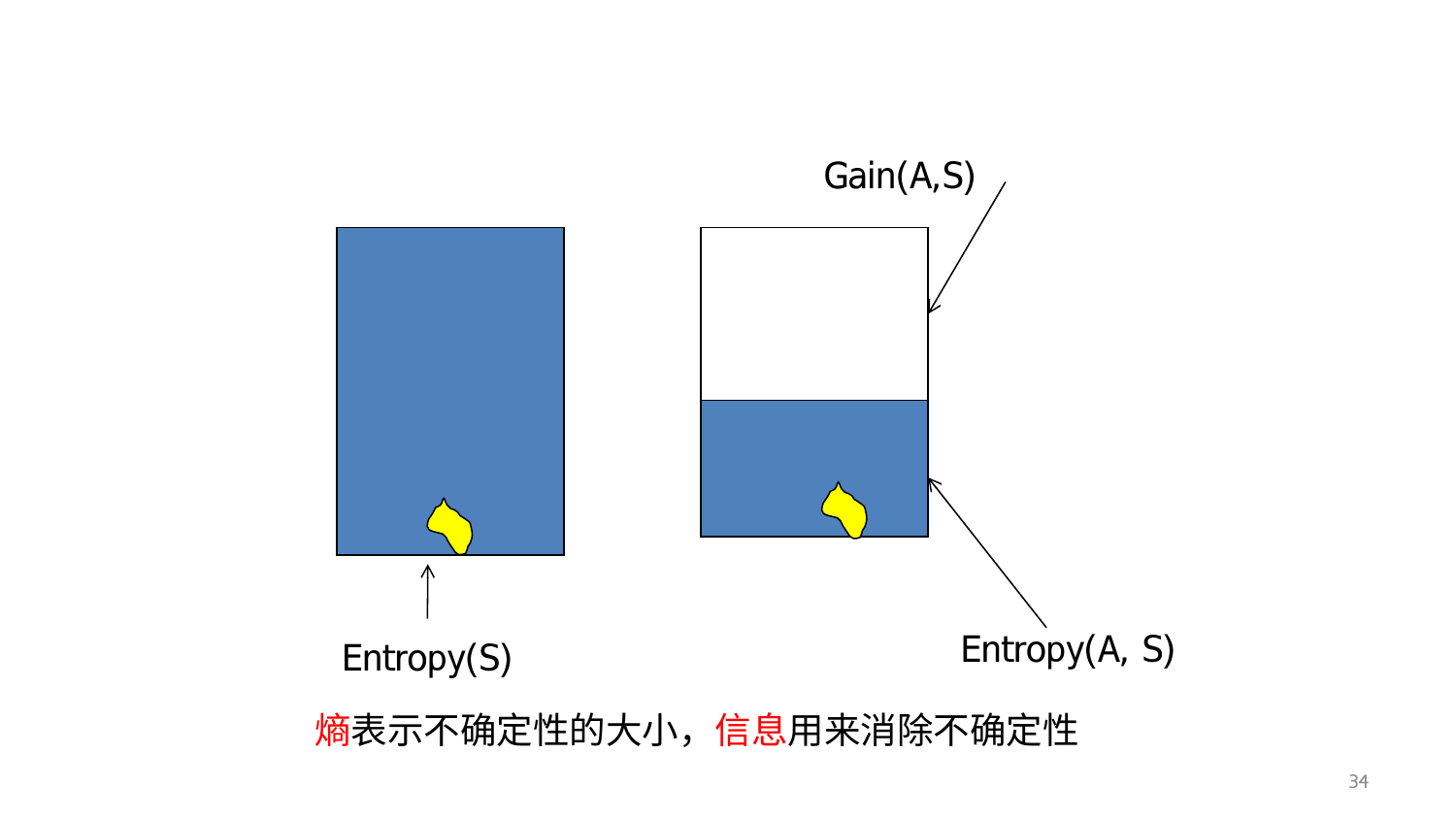

#
Gain(A,S)

Entropy(A, S)
Entropy(S)
熵表示不确定性的大小，信息用来消除不确定性
34